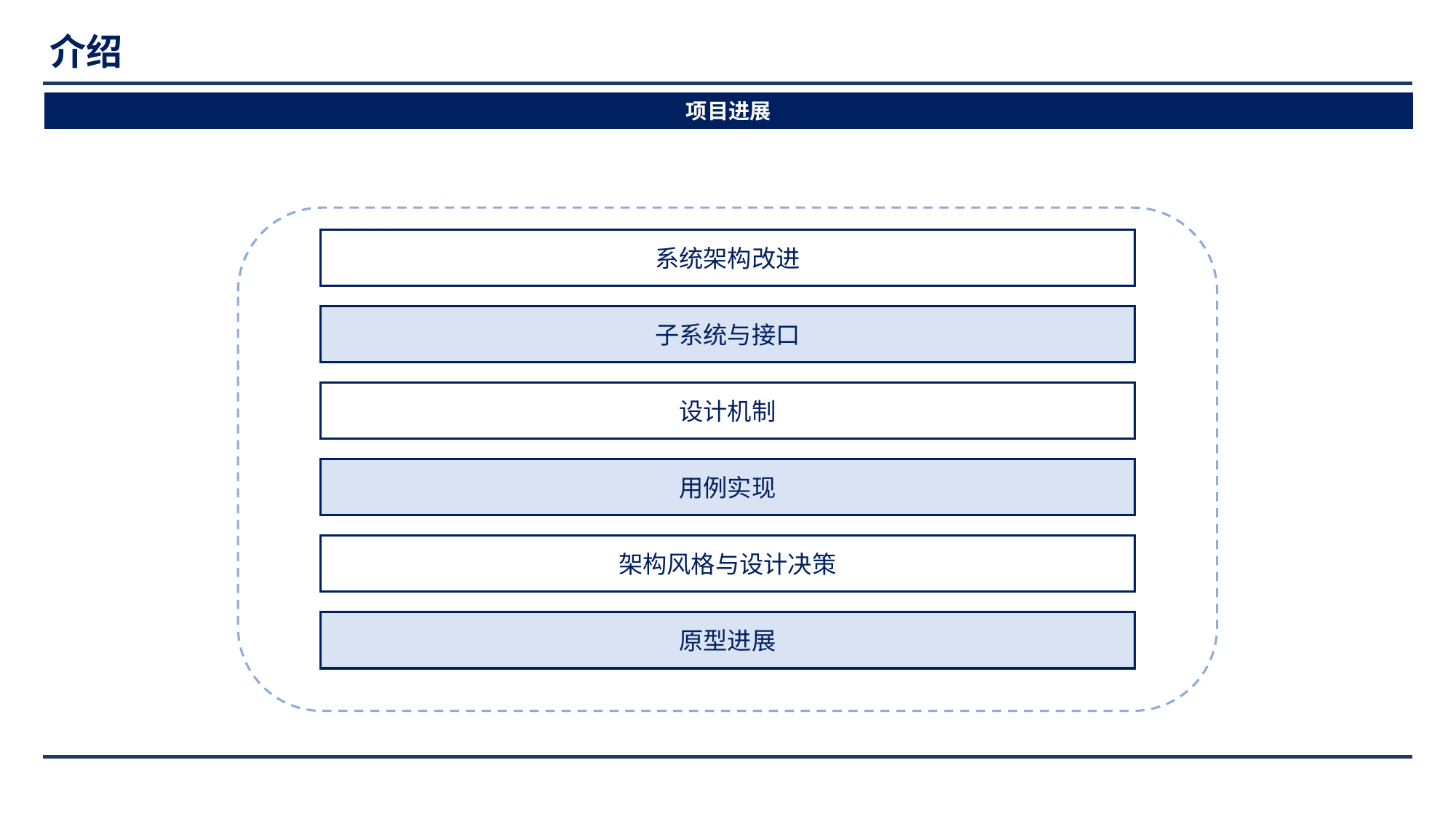

介绍
项目进展

系统架构改进
子系统与接口
设计机制
用例实现
架构风格与设计决策
原型进展